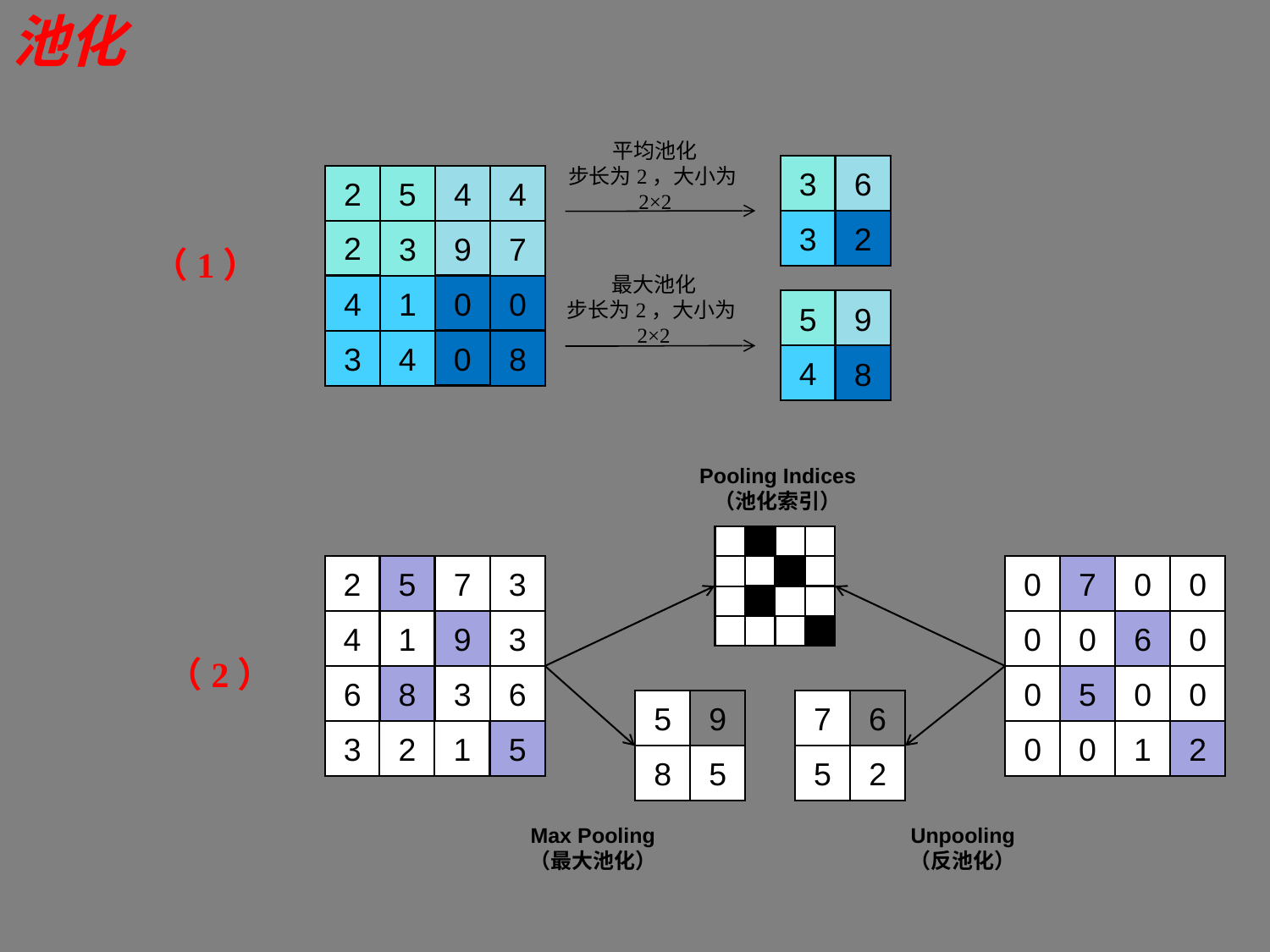

池化
平均池化
步长为2，大小为2×2
3
6
2
5
4
2
9
3
0
4
1
4
7
0
0
3
4
8
3
2
最大池化
步长为2，大小为2×2
5
9
4
8
（1）
Pooling Indices
（池化索引）

0
7
0
0
0
6
0
0
0
0
0
5
1
0
0
2
2
5
7
3
4
9
1
3
3
6
6
8
1
3
2
5
5
9
8
5
7
6
5
2
Max Pooling
（最大池化）
Unpooling
（反池化）
（2）